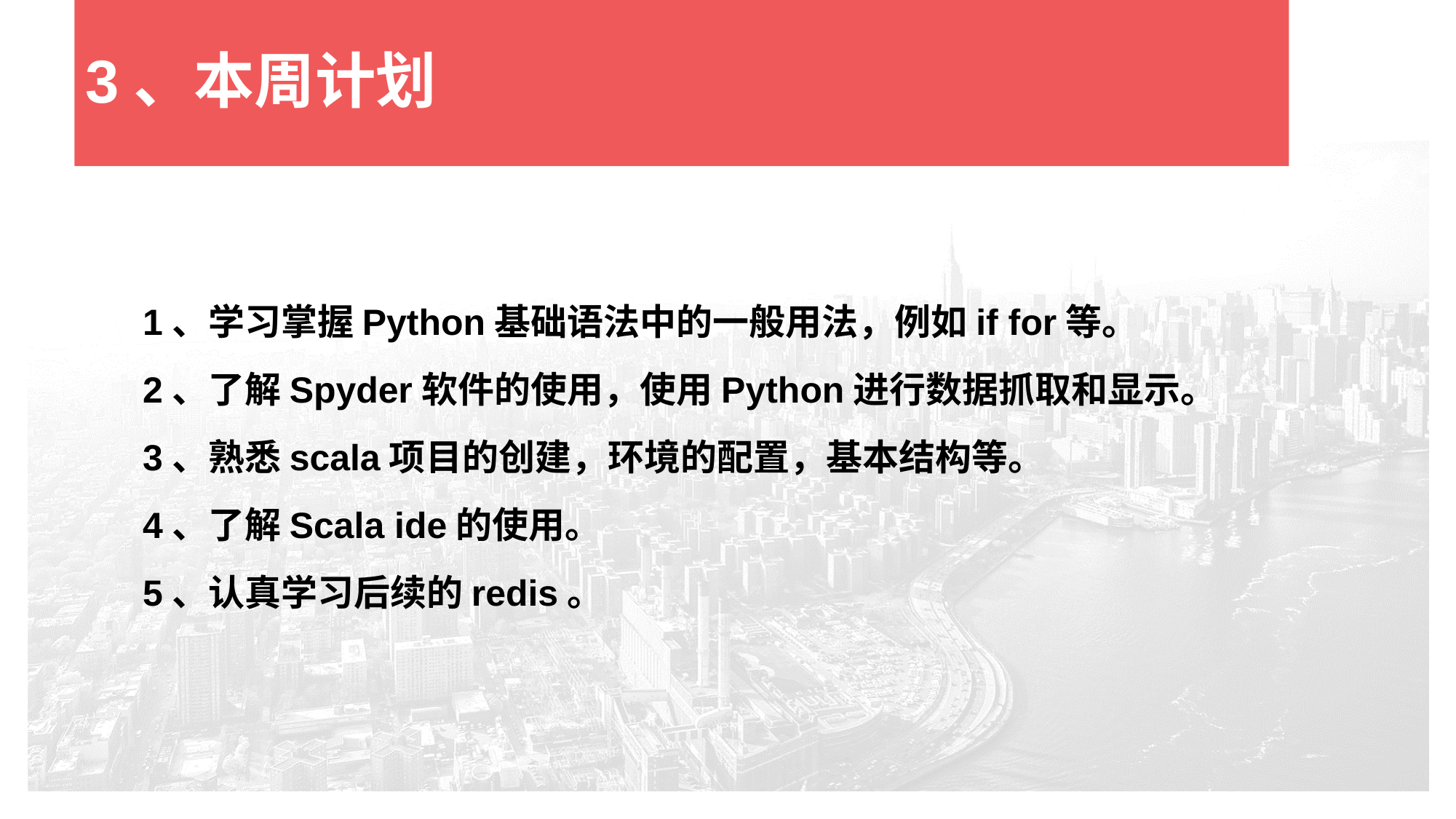

# 3、本周计划

1、学习掌握Python基础语法中的一般用法，例如if for等。
2、了解Spyder软件的使用，使用Python进行数据抓取和显示。
3、熟悉scala项目的创建，环境的配置，基本结构等。
4、了解Scala ide的使用。
5、认真学习后续的redis。